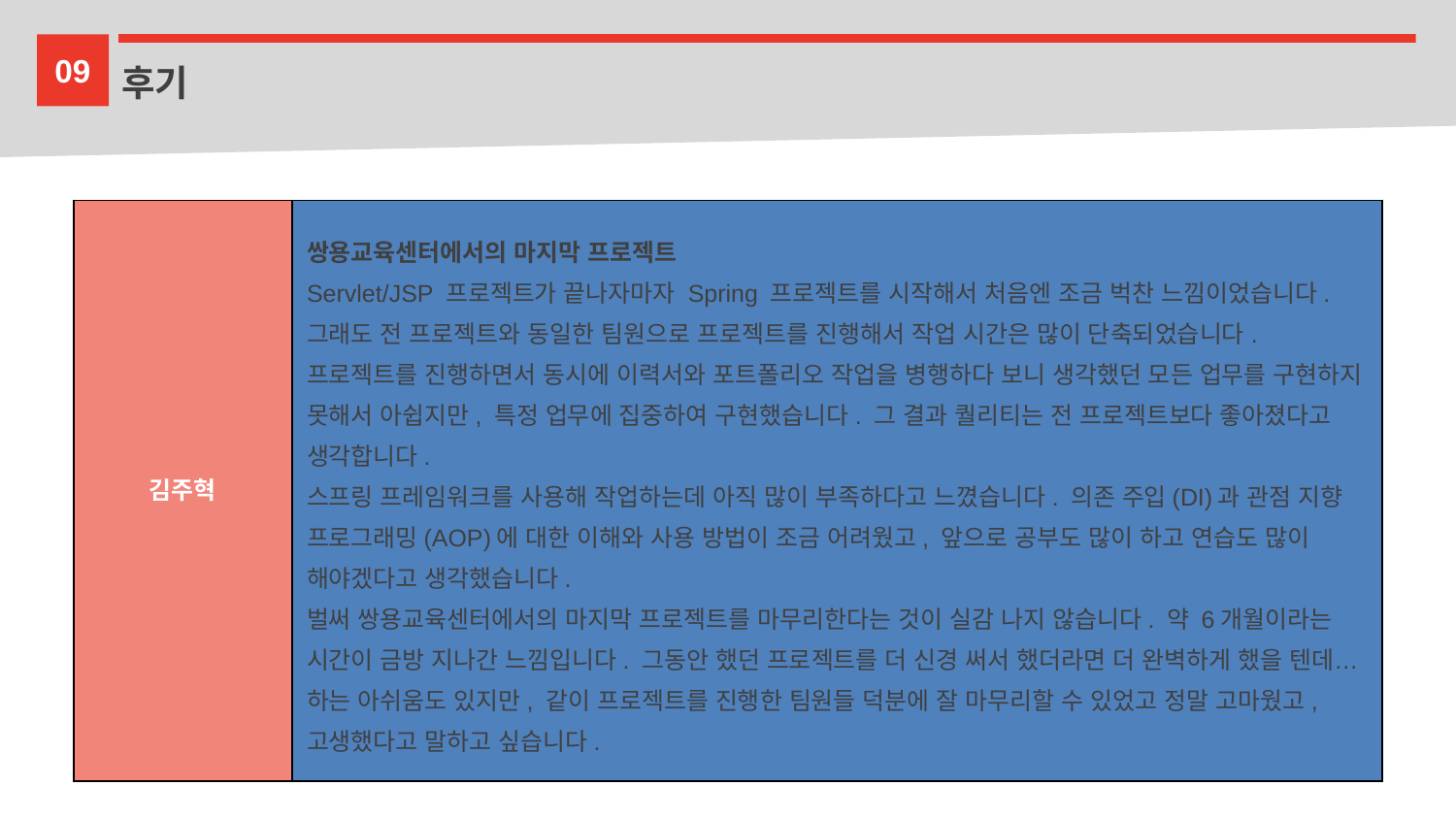

09
후기
| 김주혁 | 쌍용교육센터에서의 마지막 프로젝트 Servlet/JSP 프로젝트가 끝나자마자 Spring 프로젝트를 시작해서 처음엔 조금 벅찬 느낌이었습니다. 그래도 전 프로젝트와 동일한 팀원으로 프로젝트를 진행해서 작업 시간은 많이 단축되었습니다. 프로젝트를 진행하면서 동시에 이력서와 포트폴리오 작업을 병행하다 보니 생각했던 모든 업무를 구현하지 못해서 아쉽지만, 특정 업무에 집중하여 구현했습니다. 그 결과 퀄리티는 전 프로젝트보다 좋아졌다고 생각합니다. 스프링 프레임워크를 사용해 작업하는데 아직 많이 부족하다고 느꼈습니다. 의존 주입(DI)과 관점 지향 프로그래밍(AOP)에 대한 이해와 사용 방법이 조금 어려웠고, 앞으로 공부도 많이 하고 연습도 많이 해야겠다고 생각했습니다. 벌써 쌍용교육센터에서의 마지막 프로젝트를 마무리한다는 것이 실감 나지 않습니다. 약 6개월이라는 시간이 금방 지나간 느낌입니다. 그동안 했던 프로젝트를 더 신경 써서 했더라면 더 완벽하게 했을 텐데… 하는 아쉬움도 있지만, 같이 프로젝트를 진행한 팀원들 덕분에 잘 마무리할 수 있었고 정말 고마웠고, 고생했다고 말하고 싶습니다. |
| --- | --- |